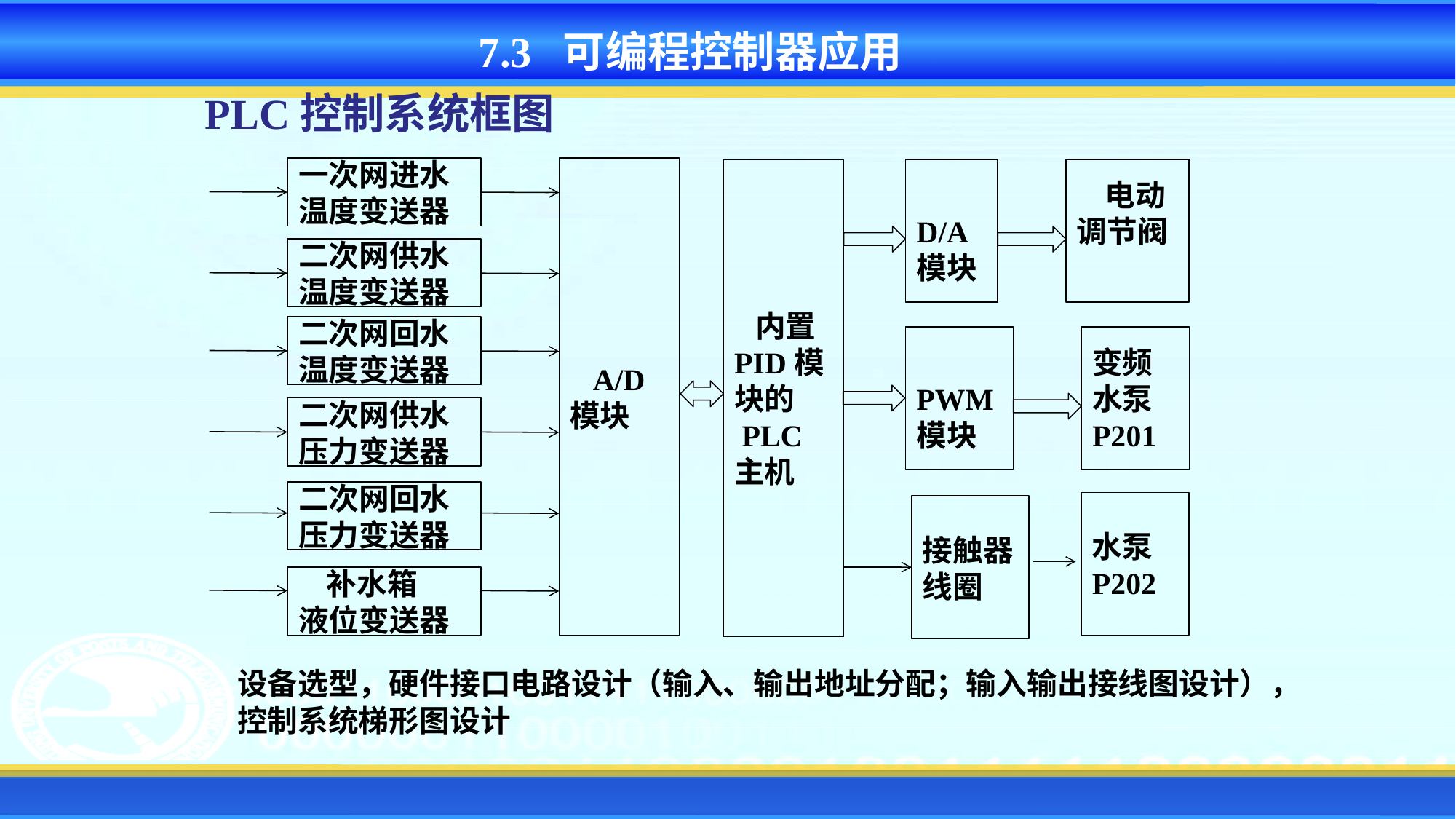

7.3  可编程控制器应用
PLC控制系统框图
一次网进水
温度变送器
   A/D  模块
  内置PID模块的
 PLC
主机
   D/A模块
   电动
调节阀

二次网供水
温度变送器
二次网回水
温度变送器
   PWM模块
变频
水泵P201

二次网供水
压力变送器
二次网回水
压力变送器
水泵P202
接触器
线圈
   补水箱
液位变送器
设备选型，硬件接口电路设计（输入、输出地址分配；输入输出接线图设计），控制系统梯形图设计